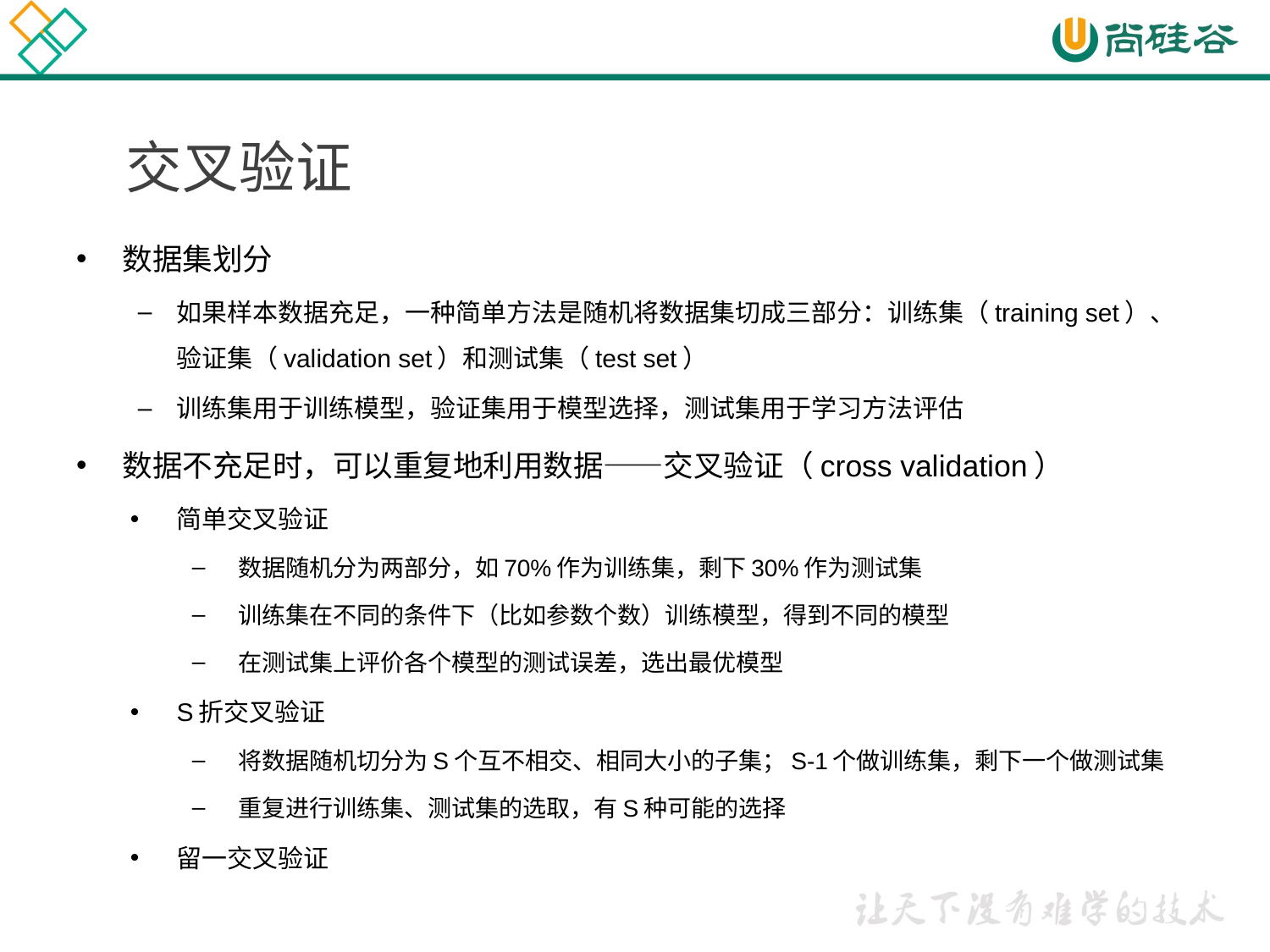

# 交叉验证
数据集划分
如果样本数据充足，一种简单方法是随机将数据集切成三部分：训练集（training set）、验证集（validation set）和测试集（test set）
训练集用于训练模型，验证集用于模型选择，测试集用于学习方法评估
数据不充足时，可以重复地利用数据——交叉验证（cross validation）
简单交叉验证
数据随机分为两部分，如70%作为训练集，剩下30%作为测试集
训练集在不同的条件下（比如参数个数）训练模型，得到不同的模型
在测试集上评价各个模型的测试误差，选出最优模型
S折交叉验证
将数据随机切分为S个互不相交、相同大小的子集；S-1个做训练集，剩下一个做测试集
重复进行训练集、测试集的选取，有S种可能的选择
留一交叉验证